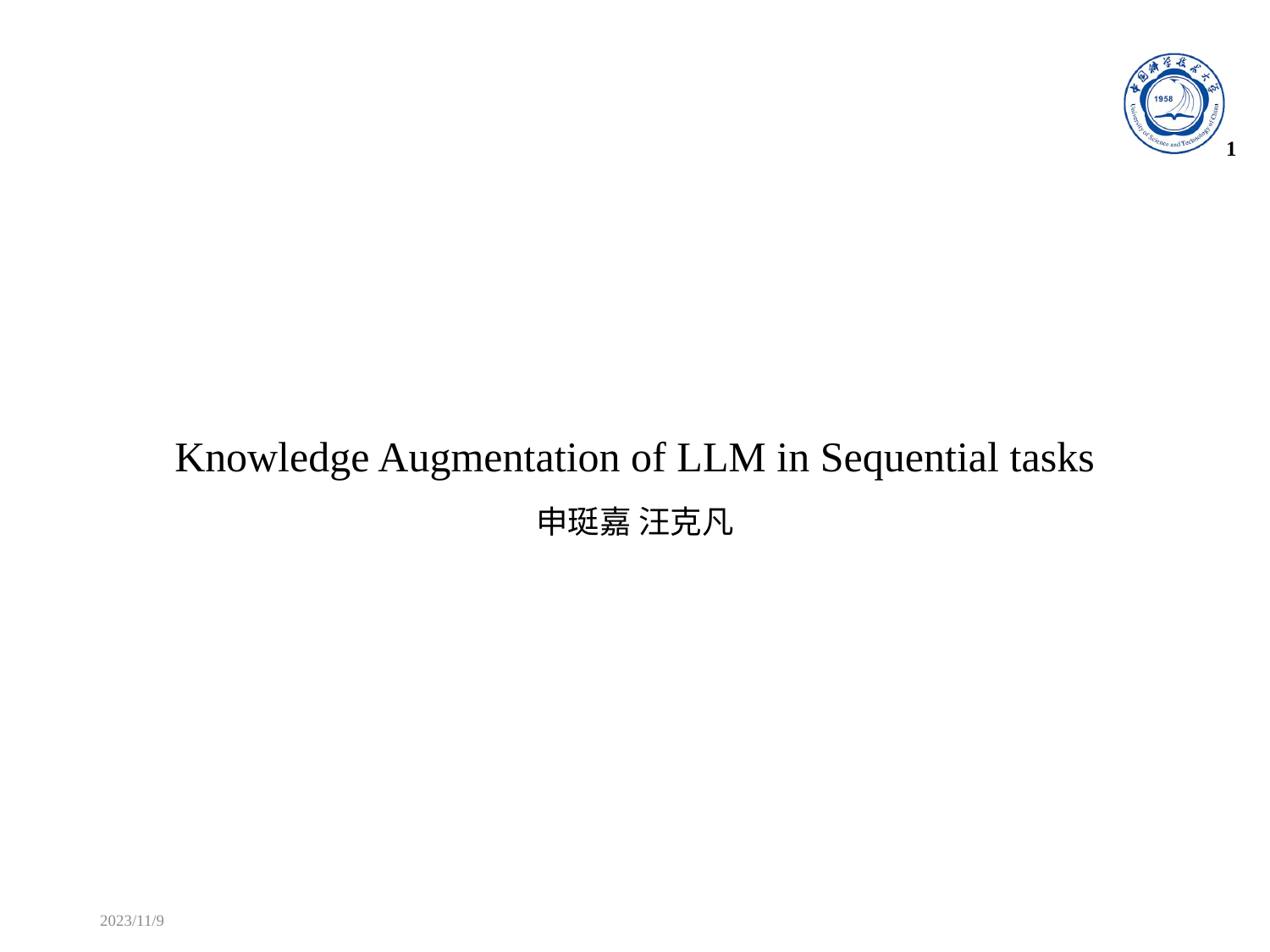

1
# Knowledge Augmentation of LLM in Sequential tasks
申珽嘉 汪克凡
2023/11/9